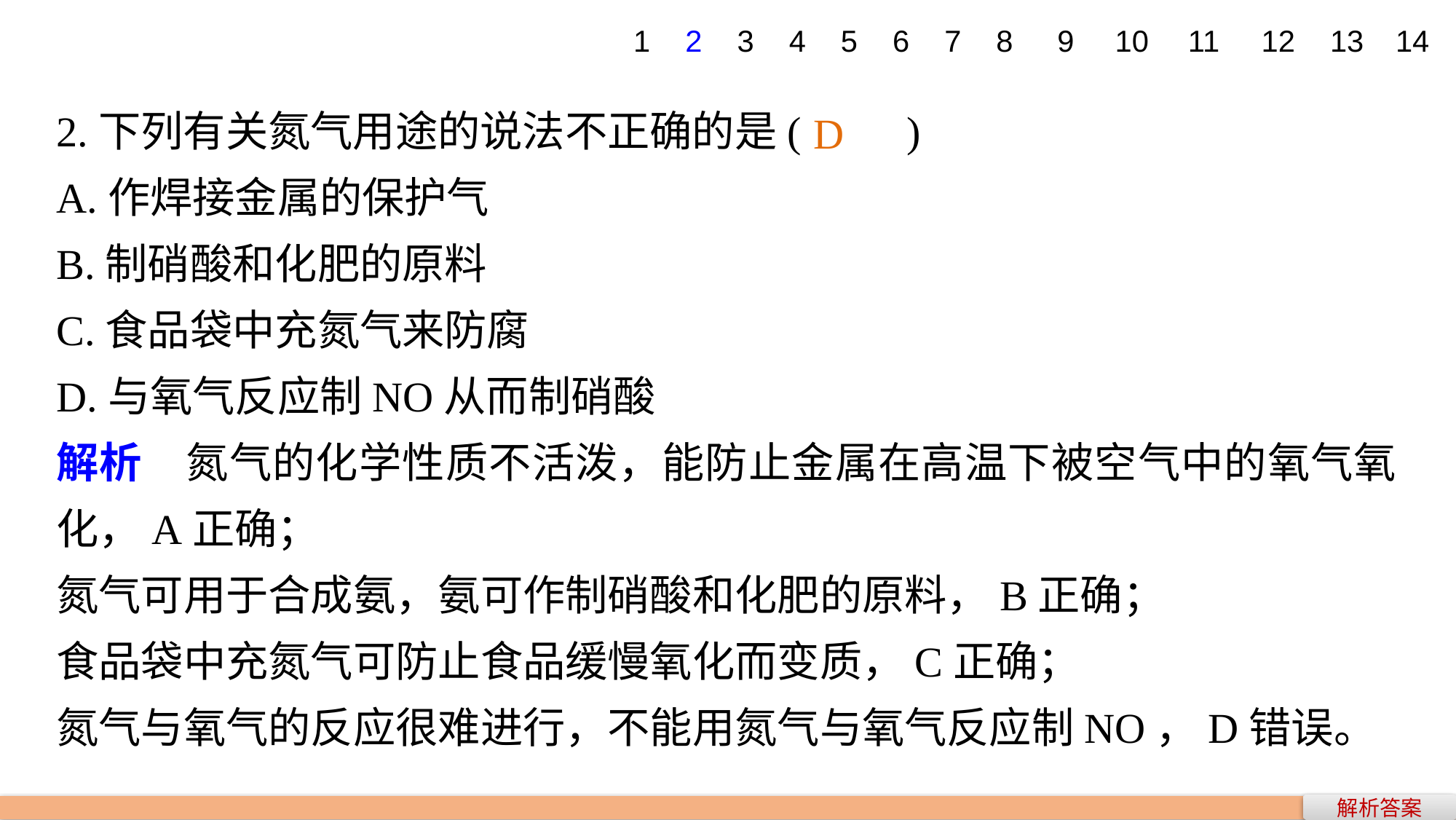

1
2
3
4
5
6
7
8
9
10
11
12
13
14
D
2.下列有关氮气用途的说法不正确的是(　　)
A.作焊接金属的保护气
B.制硝酸和化肥的原料
C.食品袋中充氮气来防腐
D.与氧气反应制NO从而制硝酸
解析　氮气的化学性质不活泼，能防止金属在高温下被空气中的氧气氧化，A正确；
氮气可用于合成氨，氨可作制硝酸和化肥的原料，B正确；
食品袋中充氮气可防止食品缓慢氧化而变质，C正确；
氮气与氧气的反应很难进行，不能用氮气与氧气反应制NO，D错误。
解析答案